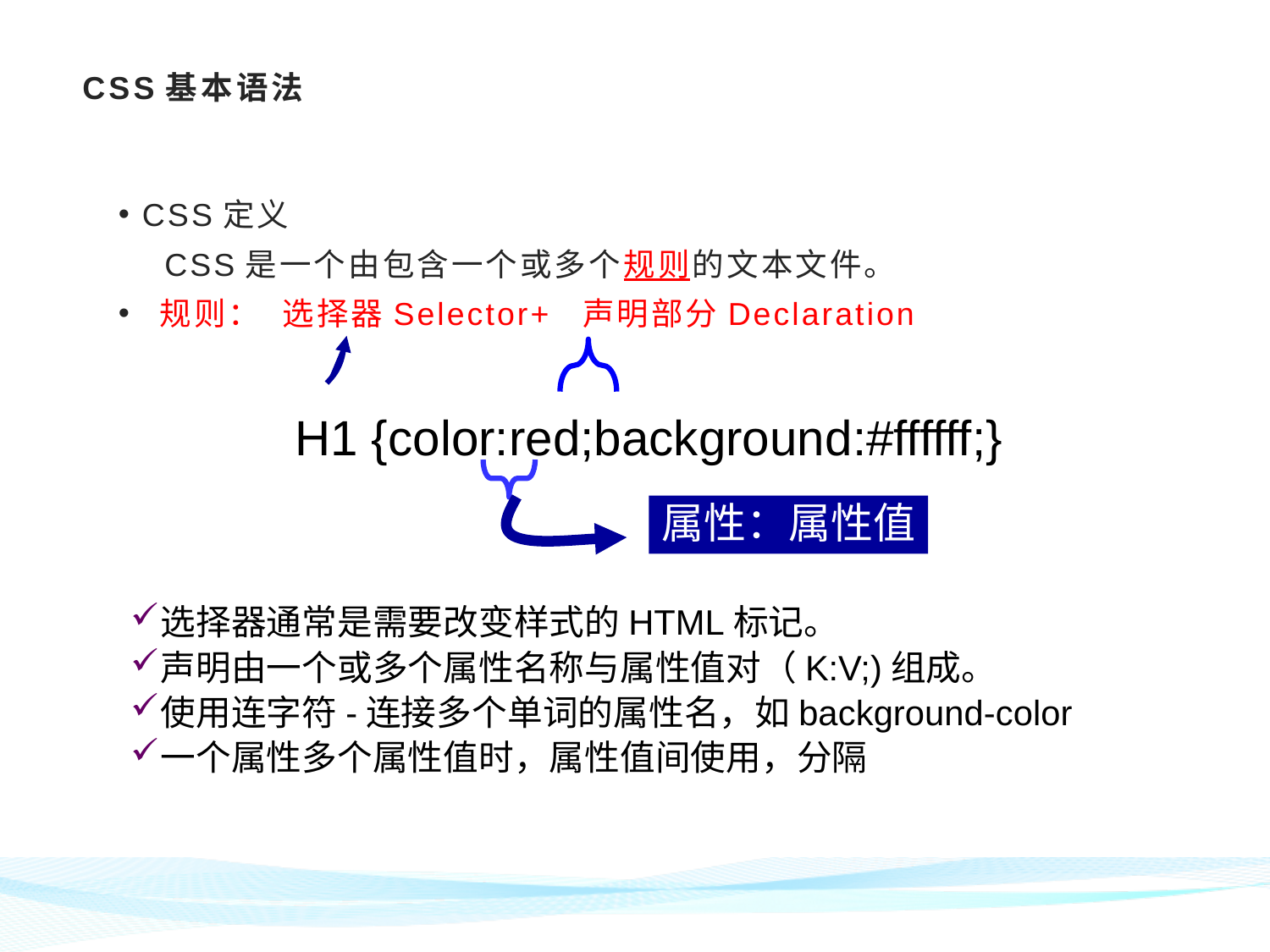

# CSS基本语法
CSS定义
    CSS是一个由包含一个或多个规则的文本文件。
 规则：  选择器Selector+  声明部分Declaration

       H1 {color:red;background:#ffffff;}

属性：属性值

选择器通常是需要改变样式的HTML标记。
声明由一个或多个属性名称与属性值对（K:V;)组成。
使用连字符-连接多个单词的属性名，如background-color
一个属性多个属性值时，属性值间使用，分隔